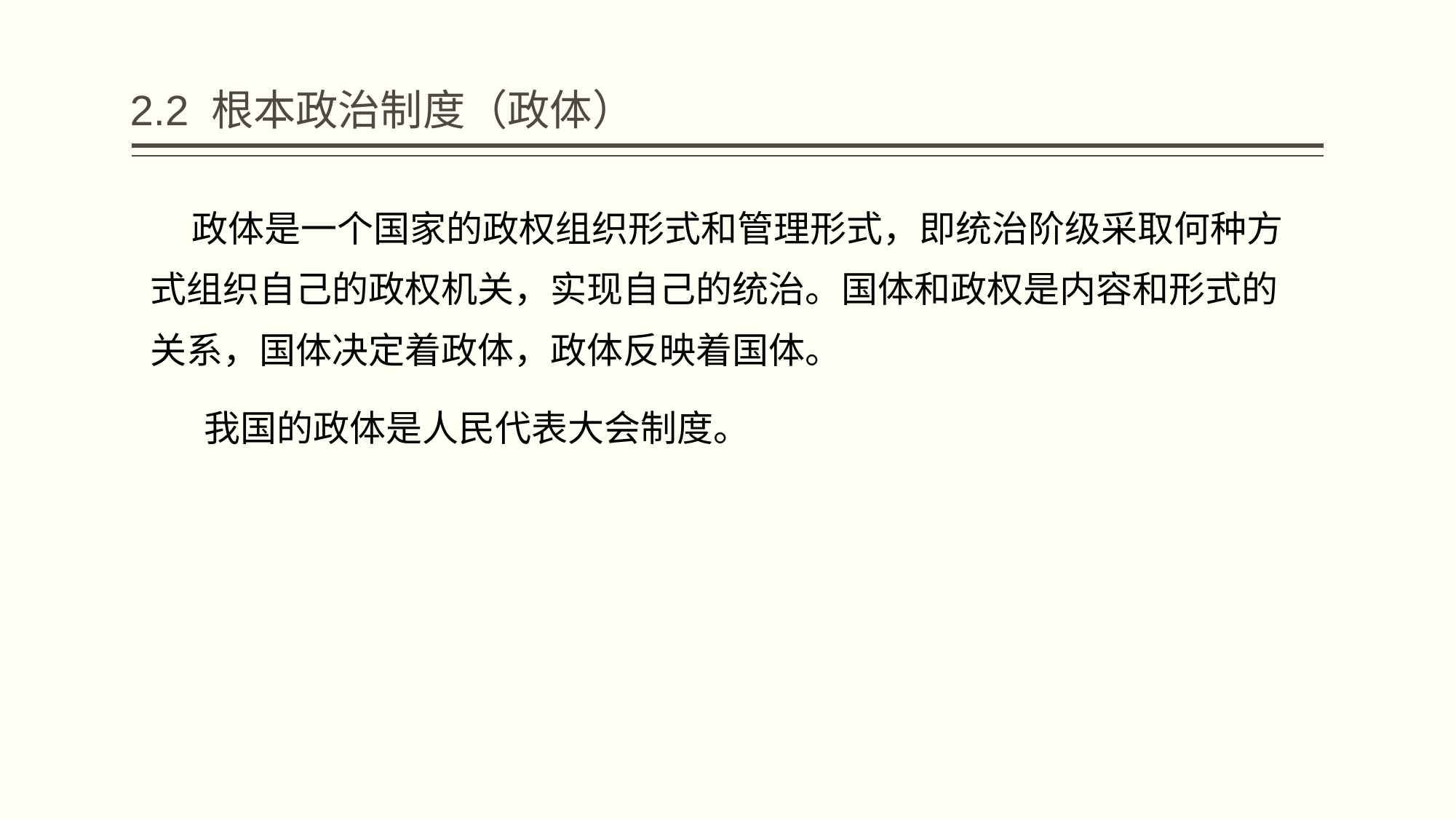

2.2 根本政治制度（政体）
    政体是一个国家的政权组织形式和管理形式，即统治阶级采取何种方式组织自己的政权机关，实现自己的统治。国体和政权是内容和形式的关系，国体决定着政体，政体反映着国体。
   我国的政体是人民代表大会制度。